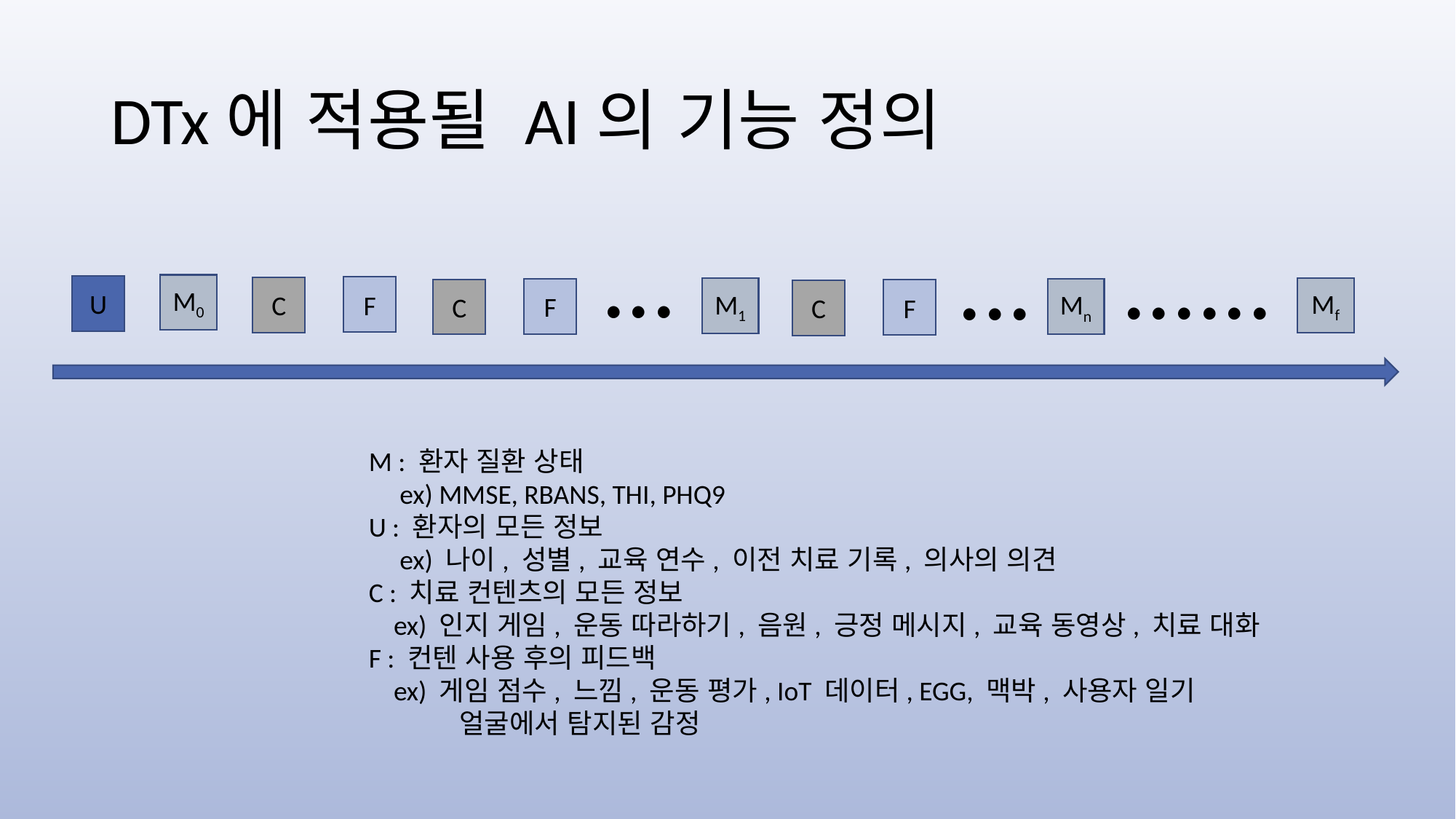

# DTx에 적용될 AI의 기능 정의
...
......
...
M0
U
F
C
Mf
M1
Mn
F
C
F
C

M : 환자 질환 상태
     ex) MMSE, RBANS, THI, PHQ9
U : 환자의 모든 정보
     ex) 나이, 성별, 교육 연수, 이전 치료 기록, 의사의 의견
C : 치료 컨텐츠의 모든 정보
    ex) 인지 게임, 운동 따라하기, 음원, 긍정 메시지, 교육 동영상, 치료 대화
F : 컨텐 사용 후의 피드백
    ex) 게임 점수, 느낌, 운동 평가, IoT 데이터, EGG, 맥박, 사용자 일기
           얼굴에서 탐지된 감정